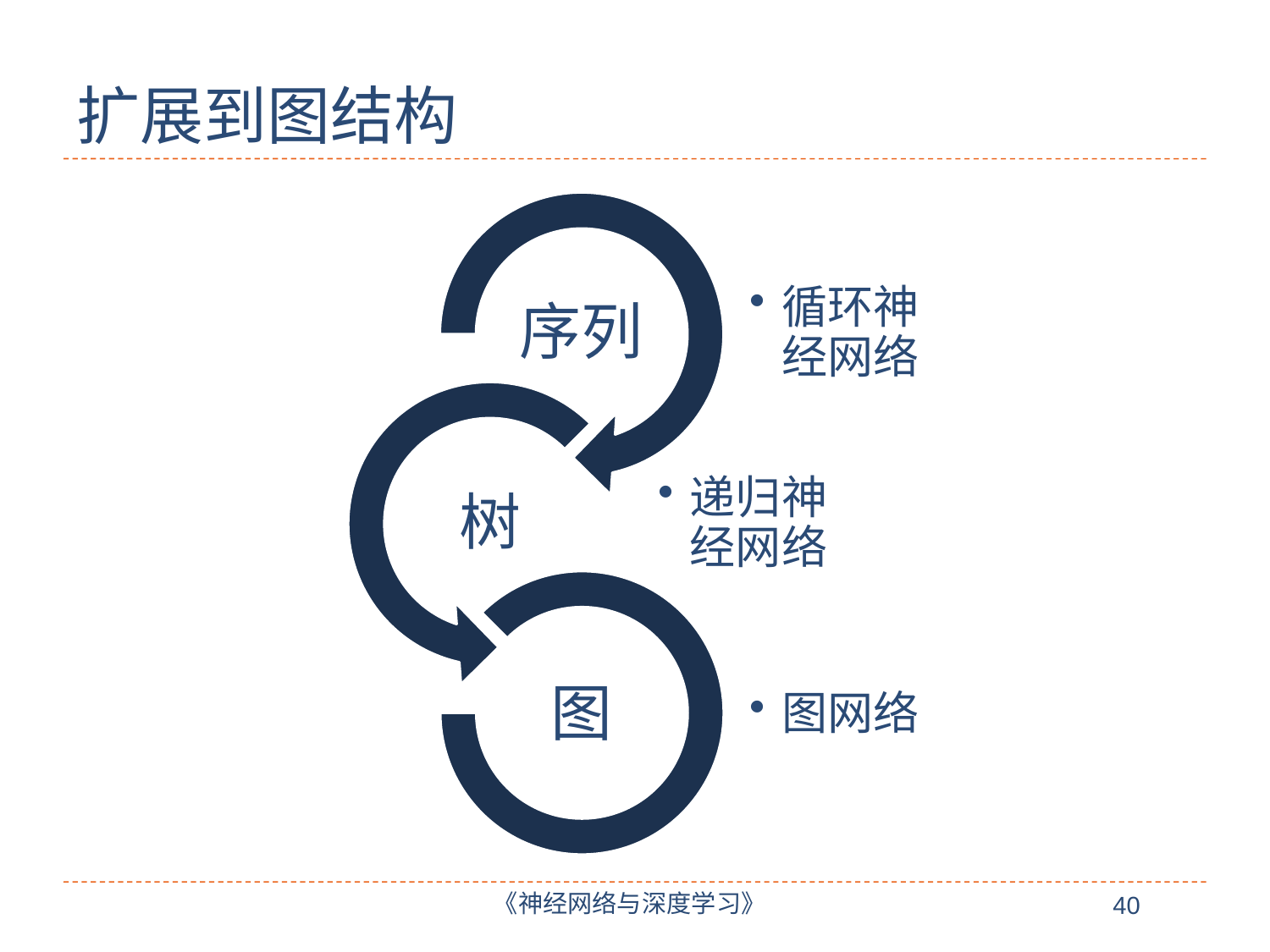

# 扩展到图结构
循环神经网络
序列
递归神经网络
树
图网络
图